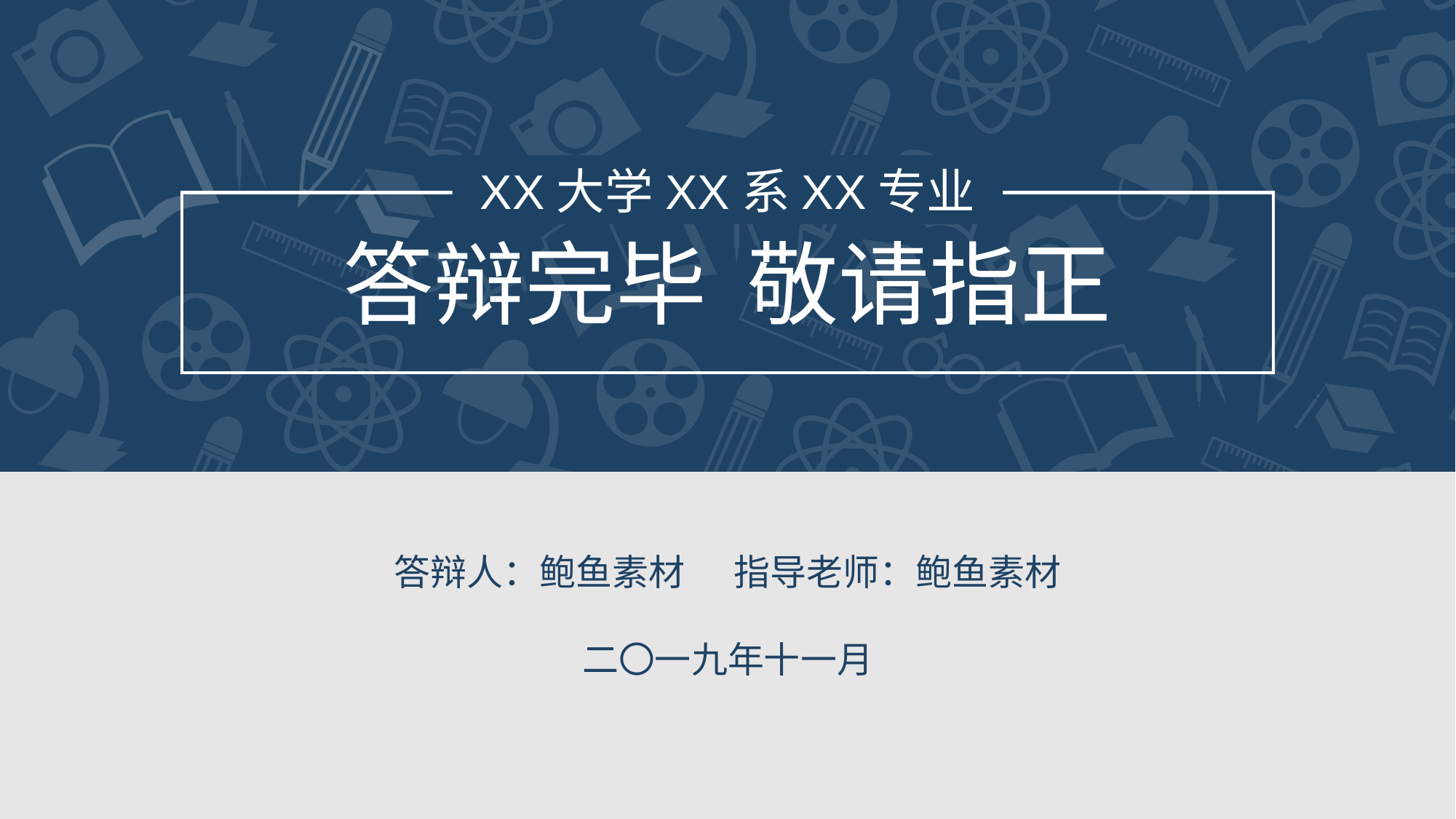

XX大学XX系XX专业
# 答辩完毕  敬请指正

答辩人：鲍鱼素材      指导老师：鲍鱼素材

二〇一九年十一月